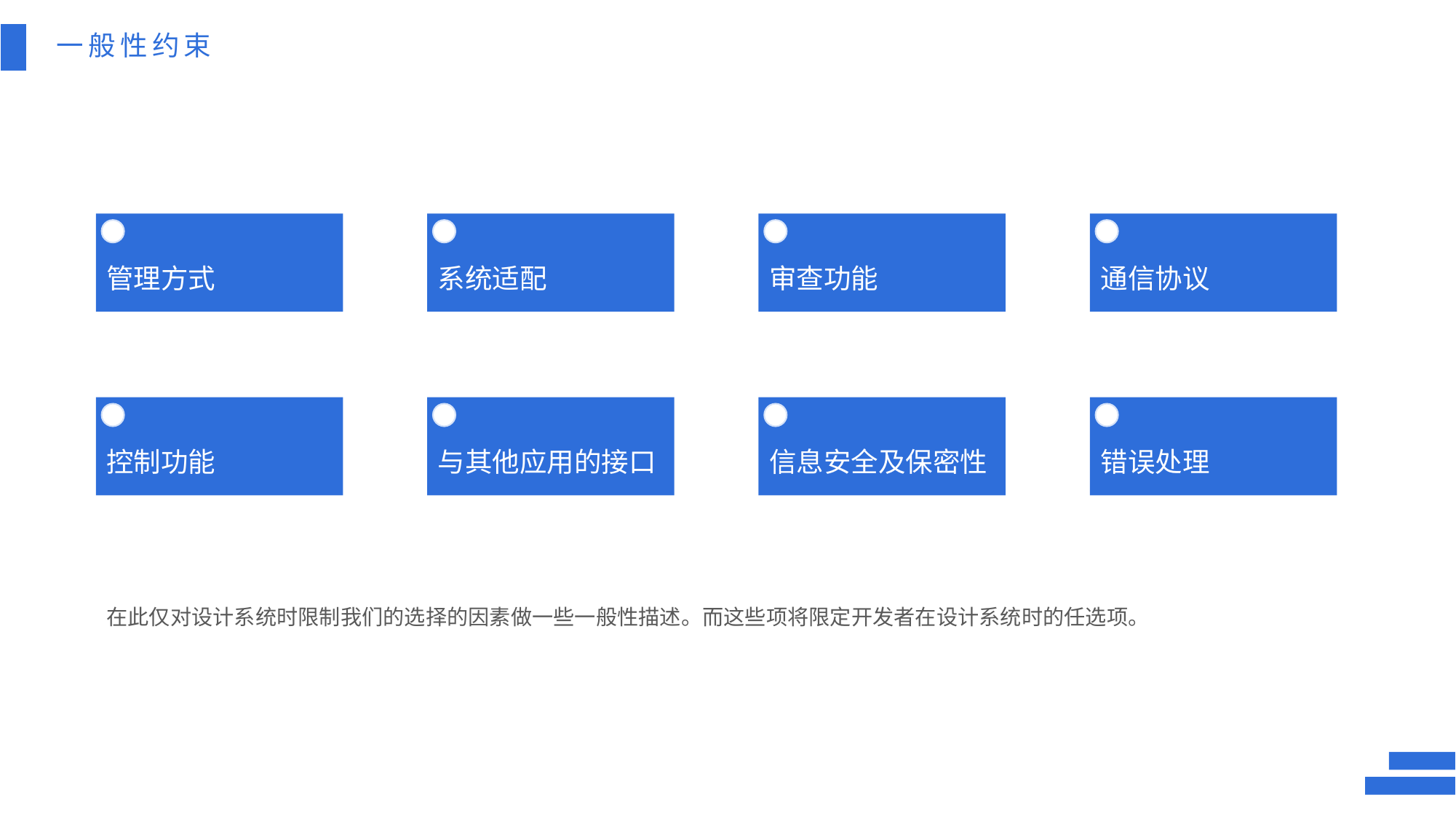

一般性约束

管理方式

系统适配

审查功能

通信协议

控制功能

与其他应用的接口

信息安全及保密性

错误处理
在此仅对设计系统时限制我们的选择的因素做一些一般性描述。而这些项将限定开发者在设计系统时的任选项。